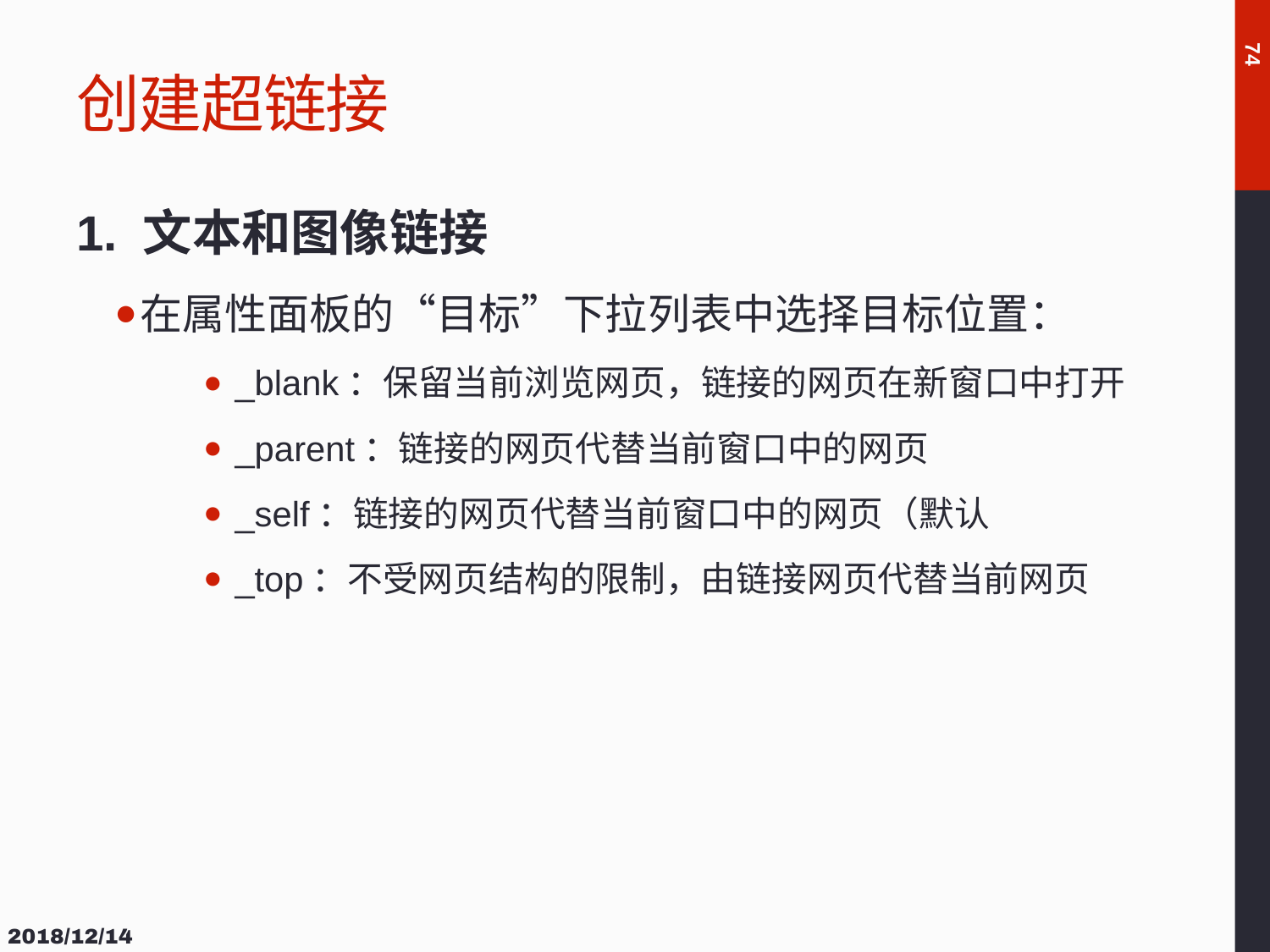

# 创建超链接
74
1. 文本和图像链接
在属性面板的“目标”下拉列表中选择目标位置：
_blank：保留当前浏览网页，链接的网页在新窗口中打开
_parent：链接的网页代替当前窗口中的网页
_self：链接的网页代替当前窗口中的网页（默认
_top：不受网页结构的限制，由链接网页代替当前网页
2018/12/14